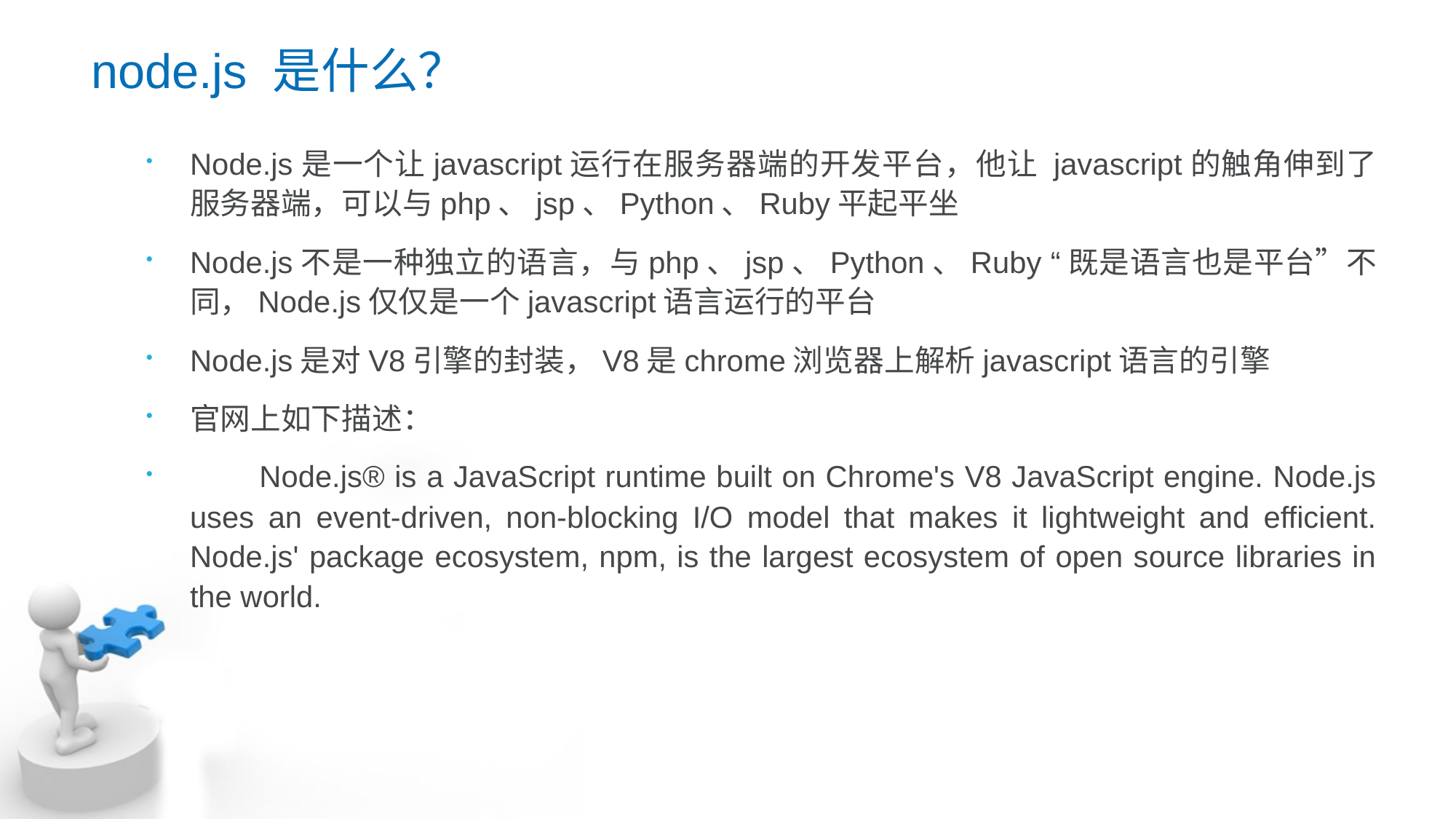

# node.js 是什么？
Node.js是一个让javascript运行在服务器端的开发平台，他让 javascript的触角伸到了服务器端，可以与php、jsp、Python、Ruby平起平坐
Node.js不是一种独立的语言，与php、jsp、Python、Ruby “既是语言也是平台”不同，Node.js仅仅是一个javascript语言运行的平台
Node.js是对V8引擎的封装，V8是chrome浏览器上解析javascript语言的引擎
官网上如下描述：
       Node.js® is a JavaScript runtime built on Chrome's V8 JavaScript engine. Node.js uses an event-driven, non-blocking I/O model that makes it lightweight and efficient. Node.js' package ecosystem, npm, is the largest ecosystem of open source libraries in the world.